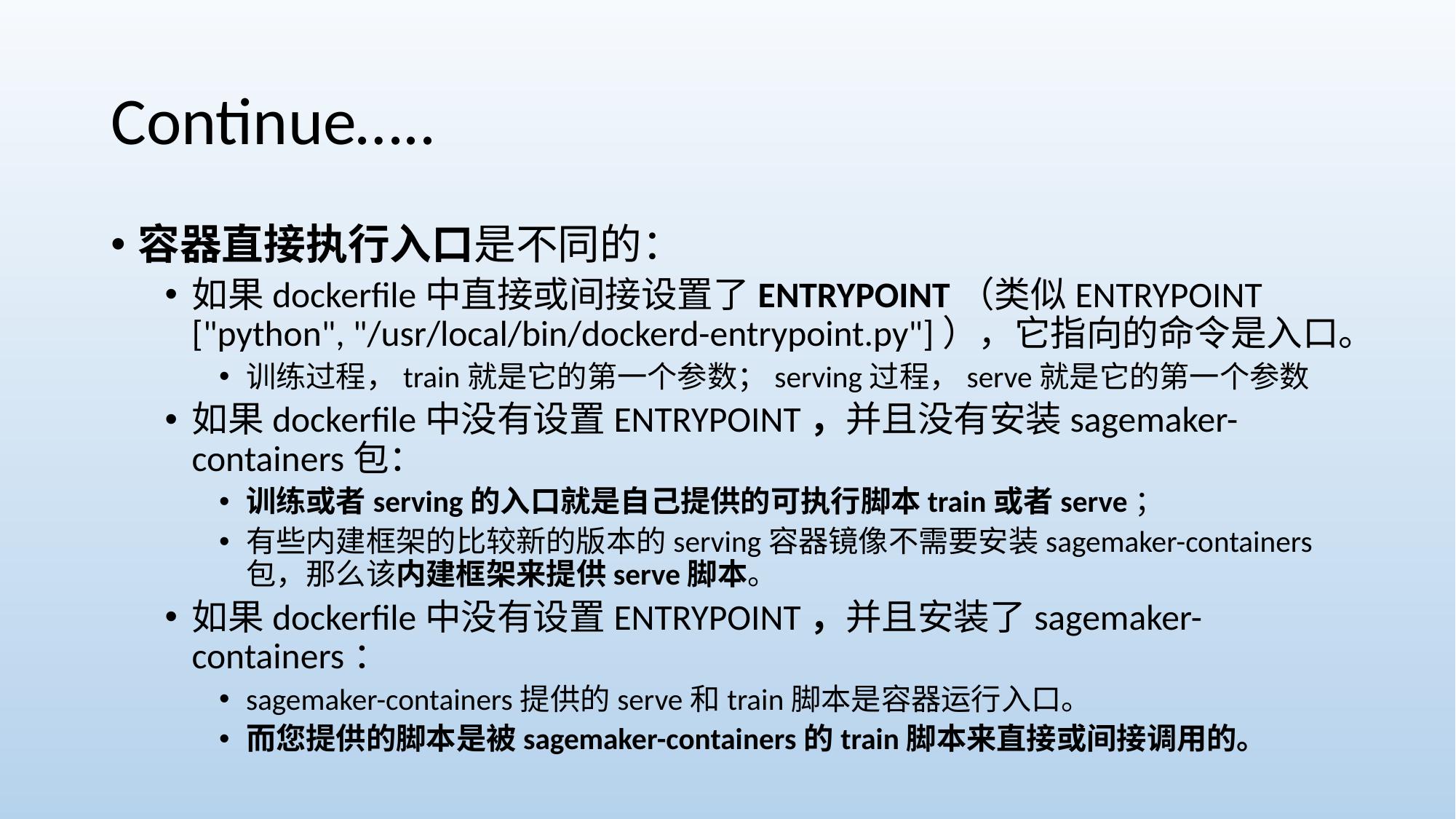

# Continue…..
容器直接执行入口是不同的：
如果dockerfile中直接或间接设置了ENTRYPOINT（类似ENTRYPOINT ["python", "/usr/local/bin/dockerd-entrypoint.py"]），它指向的命令是入口。
训练过程，train就是它的第一个参数；serving过程，serve就是它的第一个参数
如果dockerfile中没有设置ENTRYPOINT，并且没有安装sagemaker-containers包：
训练或者serving的入口就是自己提供的可执行脚本train或者serve；
有些内建框架的比较新的版本的serving容器镜像不需要安装sagemaker-containers包，那么该内建框架来提供serve脚本。
如果dockerfile中没有设置ENTRYPOINT，并且安装了sagemaker-containers：
sagemaker-containers提供的serve和train脚本是容器运行入口。
而您提供的脚本是被sagemaker-containers的train脚本来直接或间接调用的。